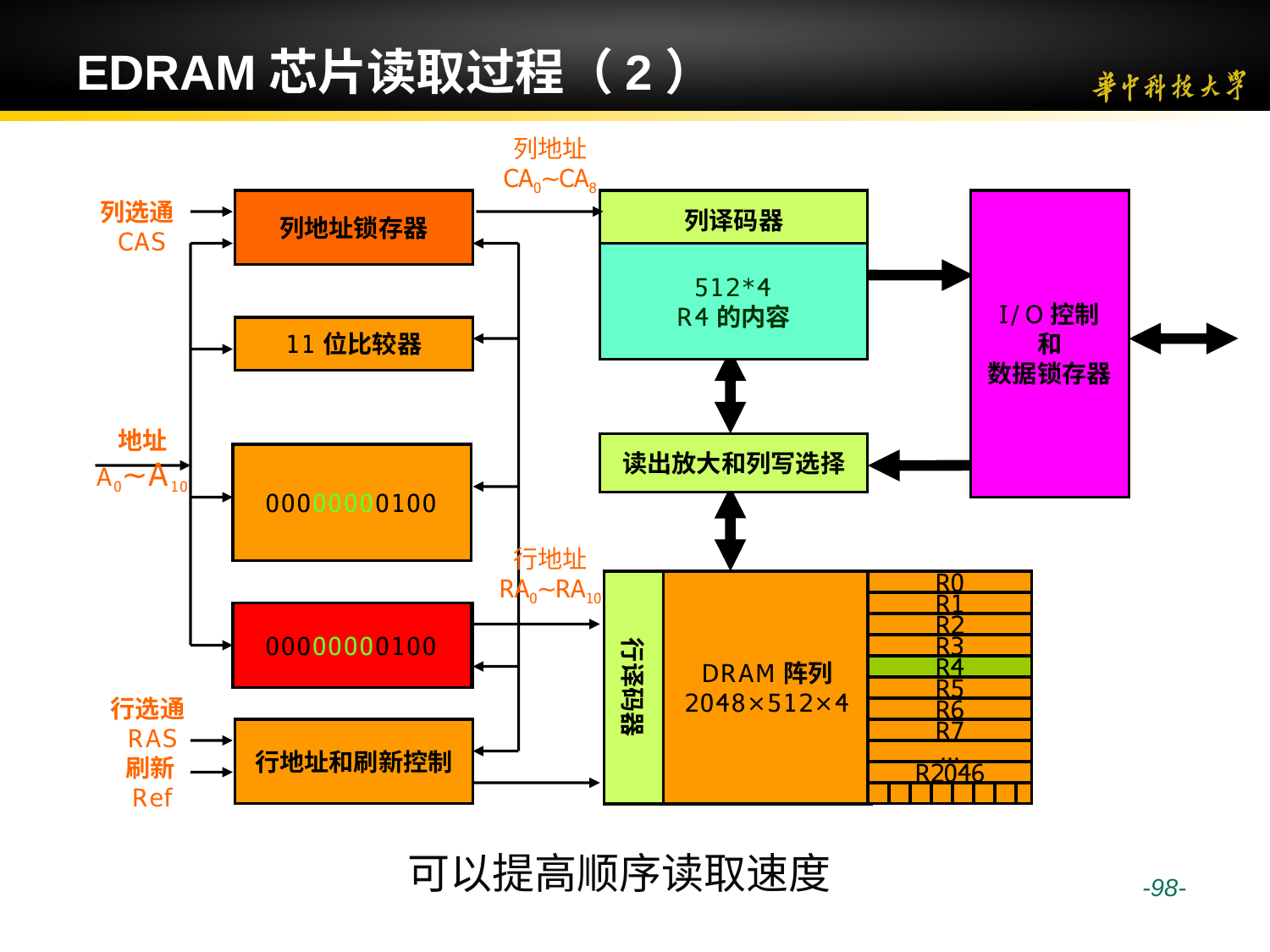

# EDRAM芯片读取过程（2）
列地址
CA0~CA8
列选通   CAS
列地址锁存器
列译码器
I/O控制
和
数据锁存器

512×4 SRAM Cache
最后读出行
512*4
R4的内容

11位比较器

地址
A0~A10

读出放大和列写选择
00000000100

行地址
RA0~RA10
行译码器
DRAM阵列
2048×512×4
R0
R1
00000000100
行地址锁存器
R2

R3

R4
R4

R5
行选通   RAS
刷新Ref
R6
行地址和刷新控制
R7

…

R2046

可以提高顺序读取速度
 -98-